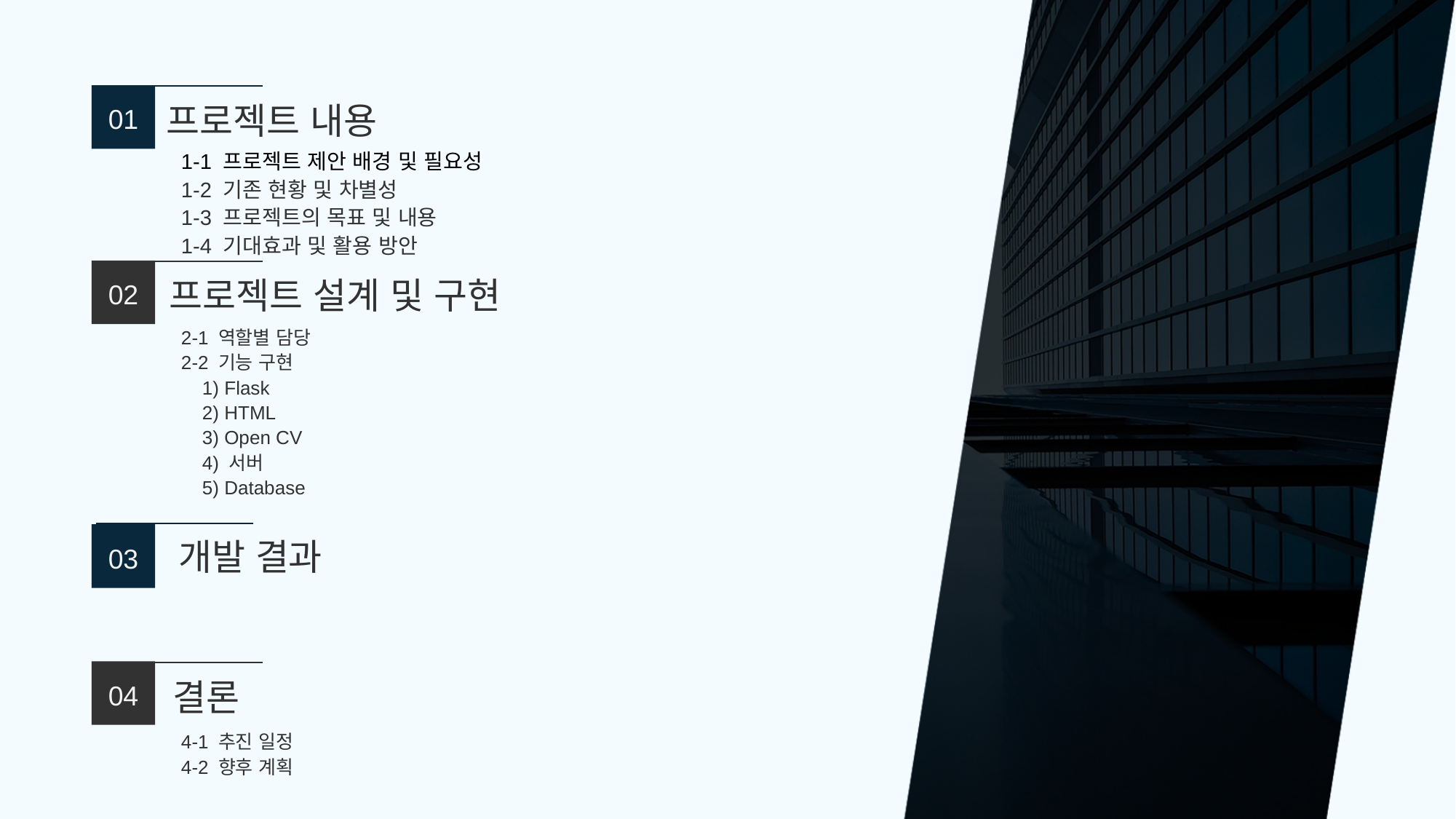

01
프로젝트 내용
1-1 프로젝트 제안 배경 및 필요성
1-2 기존 현황 및 차별성
1-3 프로젝트의 목표 및 내용
1-4 기대효과 및 활용 방안
02
프로젝트 설계 및 구현
2-1 역할별 담당
2-2 기능 구현
    1) Flask
    2) HTML
    3) Open CV
    4) 서버
    5) Database
03
개발 결과
04
결론
4-1 추진 일정
4-2 향후 계획